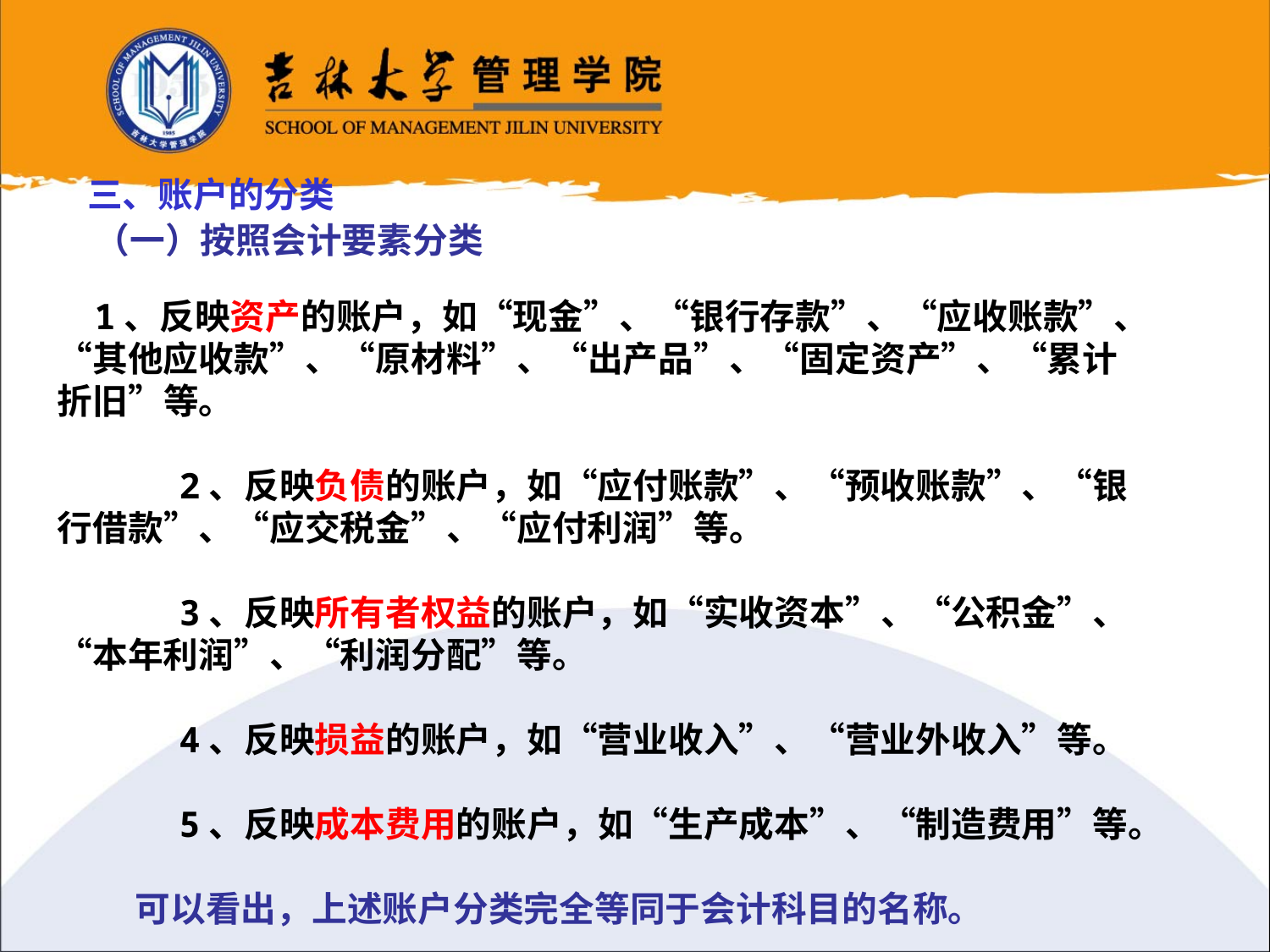

三、账户的分类

（一）按照会计要素分类

1、反映资产的账户，如“现金”、“银行存款”、“应收账款”、“其他应收款”、“原材料”、“出产品”、“固定资产”、“累计折旧”等。

    2、反映负债的账户，如“应付账款”、“预收账款”、“银行借款”、“应交税金”、“应付利润”等。

    3、反映所有者权益的账户，如“实收资本”、“公积金”、“本年利润”、“利润分配”等。

    4、反映损益的账户，如“营业收入”、“营业外收入”等。

    5、反映成本费用的账户，如“生产成本”、“制造费用”等。

    可以看出，上述账户分类完全等同于会计科目的名称。
48